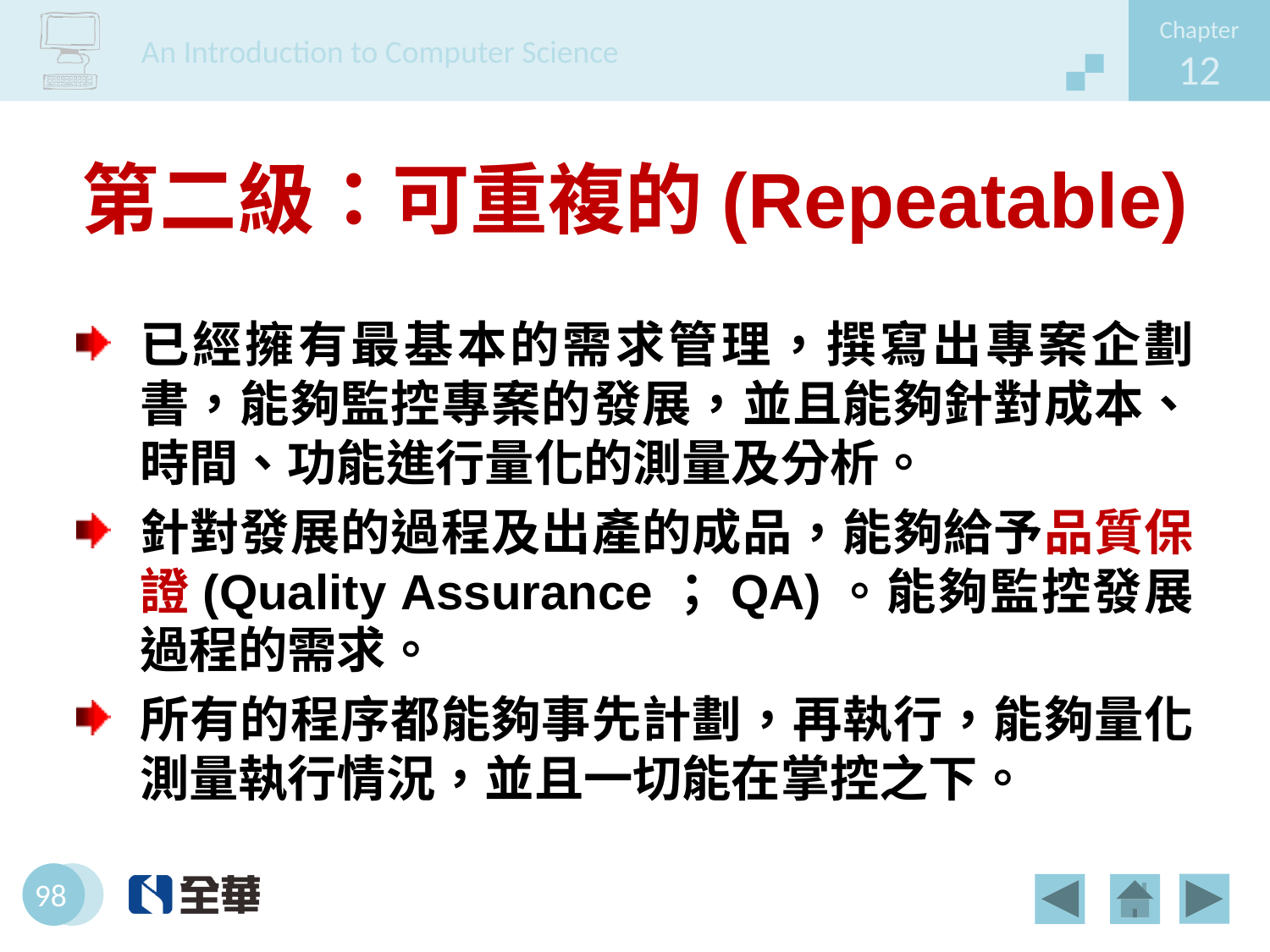

# 第二級：可重複的(Repeatable)
已經擁有最基本的需求管理，撰寫出專案企劃書，能夠監控專案的發展，並且能夠針對成本、時間、功能進行量化的測量及分析。
針對發展的過程及出產的成品，能夠給予品質保證(Quality Assurance；QA)。能夠監控發展過程的需求。
所有的程序都能夠事先計劃，再執行，能夠量化測量執行情況，並且一切能在掌控之下。